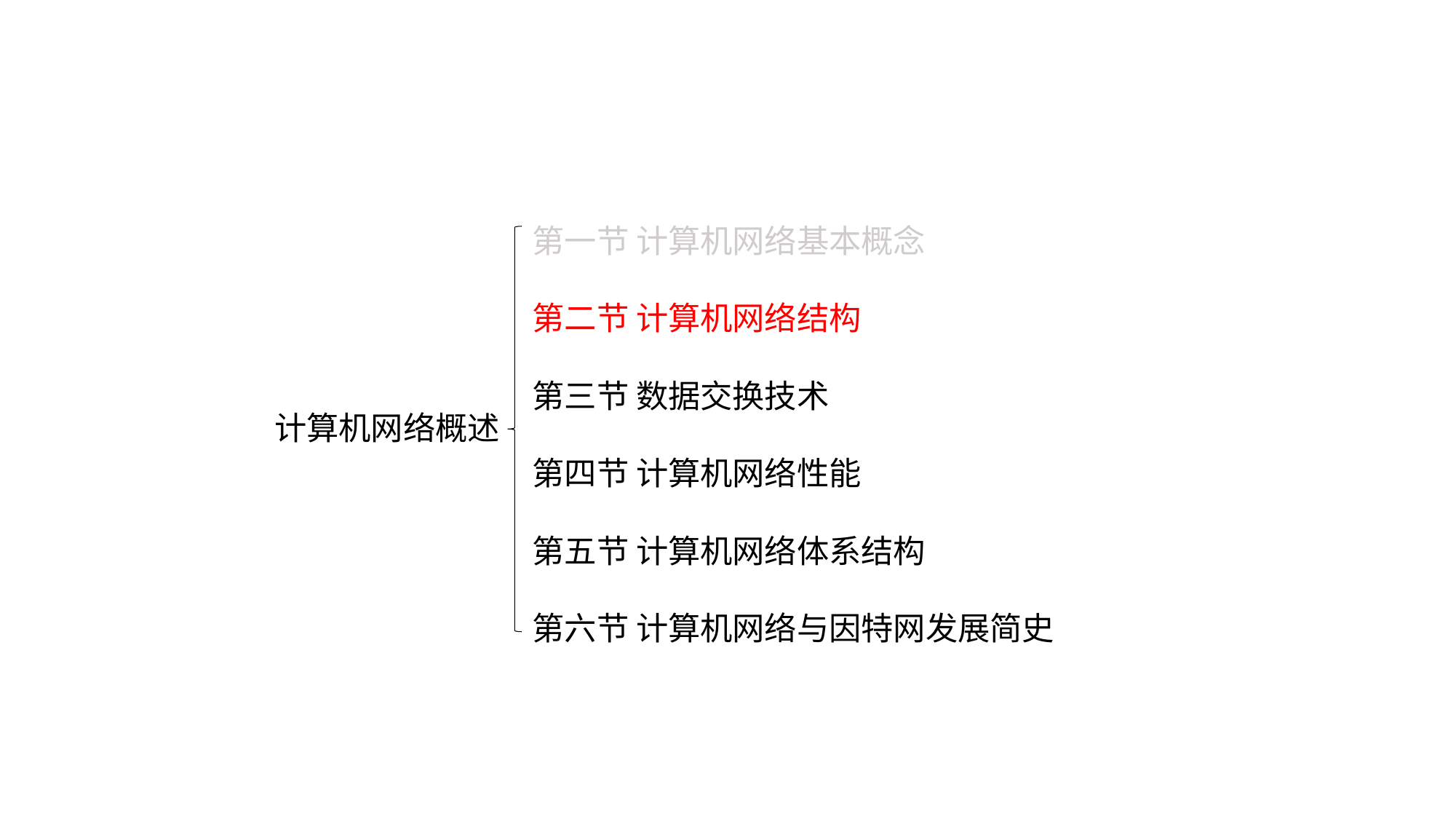

第一节 计算机网络基本概念

第二节 计算机网络结构

第三节 数据交换技术

第四节 计算机网络性能

第五节 计算机网络体系结构

第六节 计算机网络与因特网发展简史

 计算机网络概述